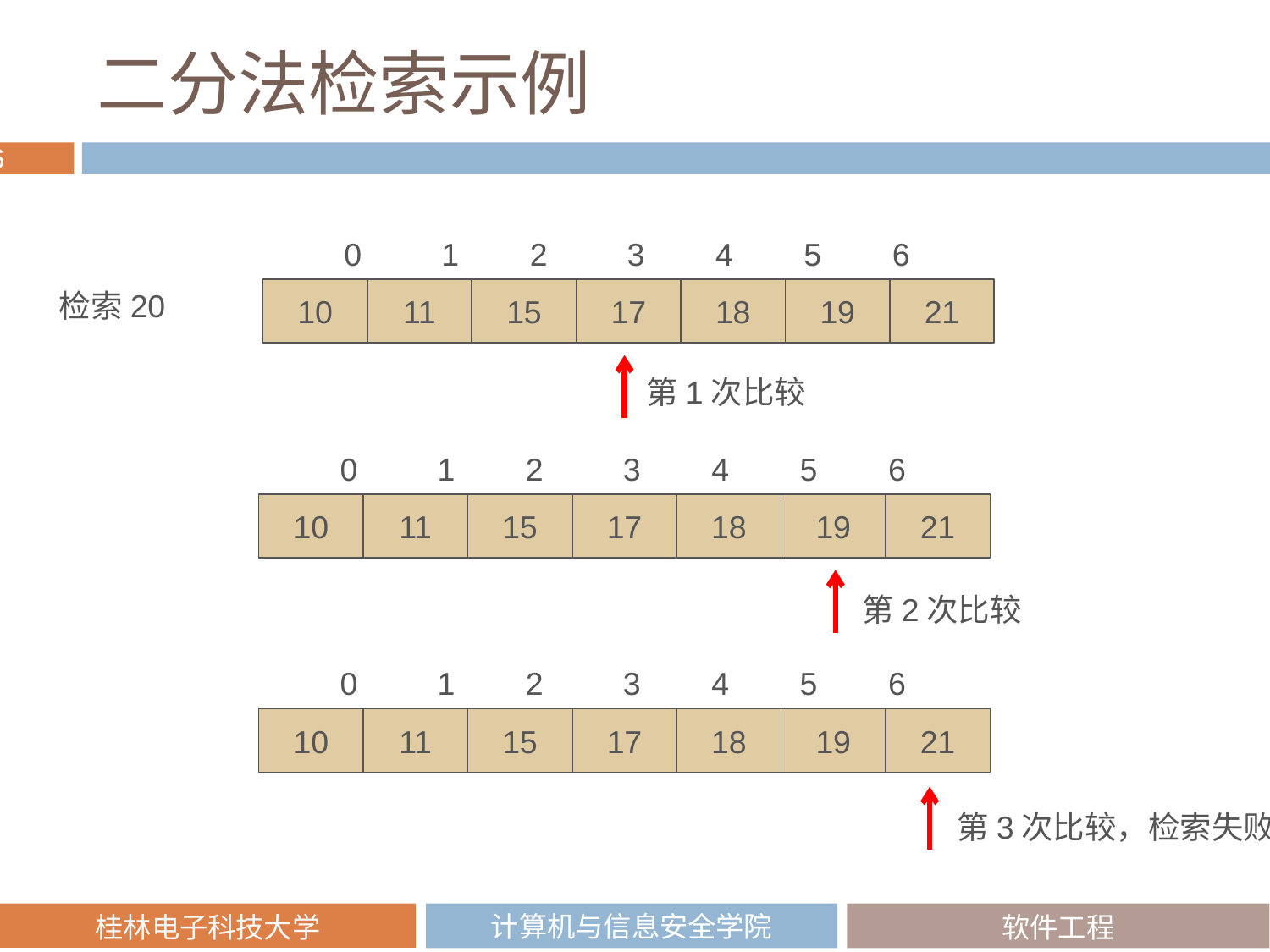

# 二分法检索示例
0         1        2         3        4        5        6
检索20
10
11
15
17
18
19
21
第1次比较
0         1        2         3        4        5        6
10
11
15
17
18
19
21
第2次比较
0         1        2         3        4        5        6
10
11
15
17
18
19
21
第3次比较，检索失败